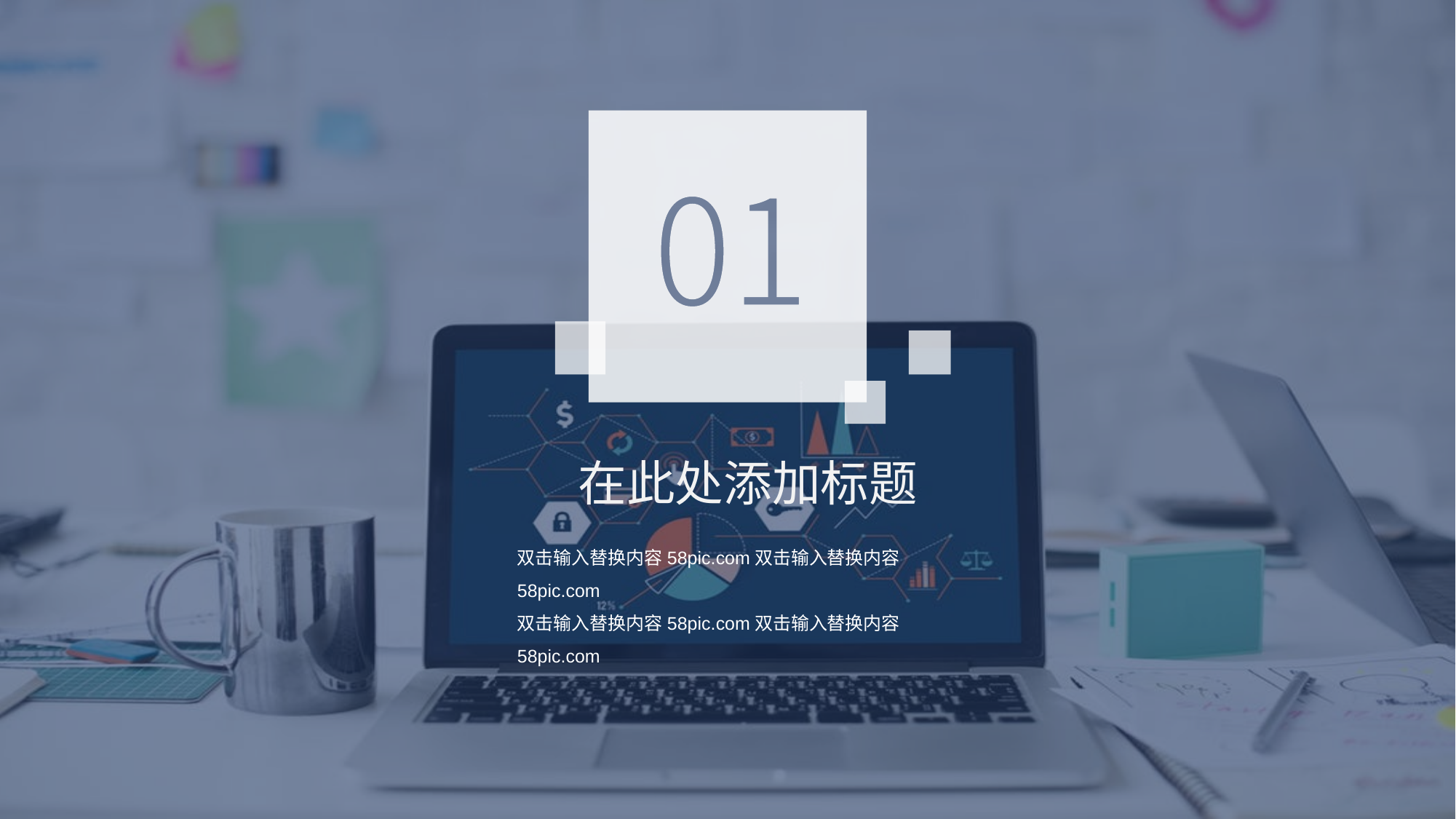

在此处添加标题
双击输入替换内容58pic.com双击输入替换内容58pic.com
双击输入替换内容58pic.com双击输入替换内容58pic.com